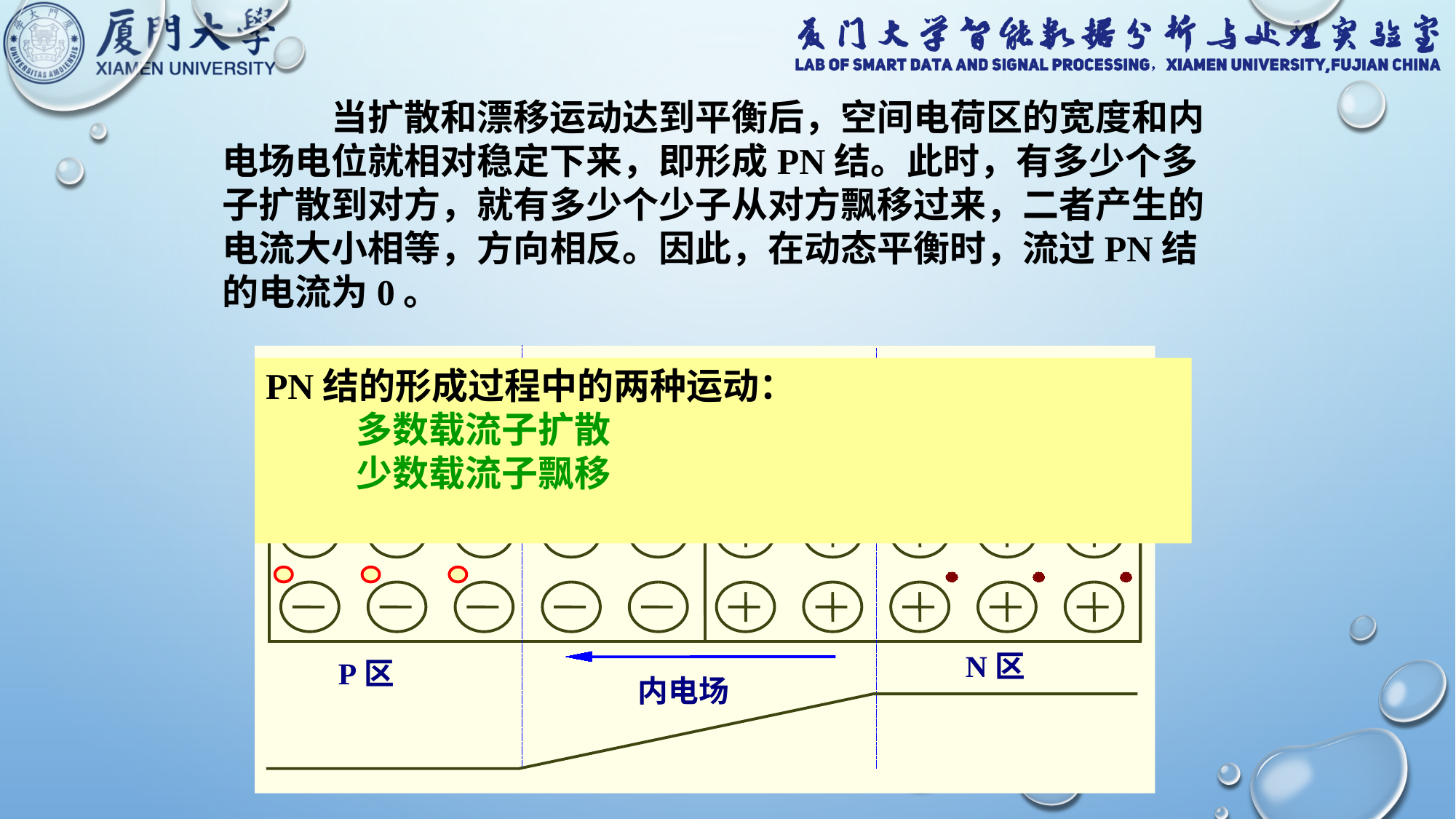

当扩散和漂移运动达到平衡后，空间电荷区的宽度和内电场电位就相对稳定下来，即形成PN结。此时，有多少个多子扩散到对方，就有多少个少子从对方飘移过来，二者产生的电流大小相等，方向相反。因此，在动态平衡时，流过PN结的电流为0。

空间电荷区
耗尽层
电子
空穴

N区

P区

内电场

PN结的形成过程中的两种运动：
          多数载流子扩散
          少数载流子飘移

154